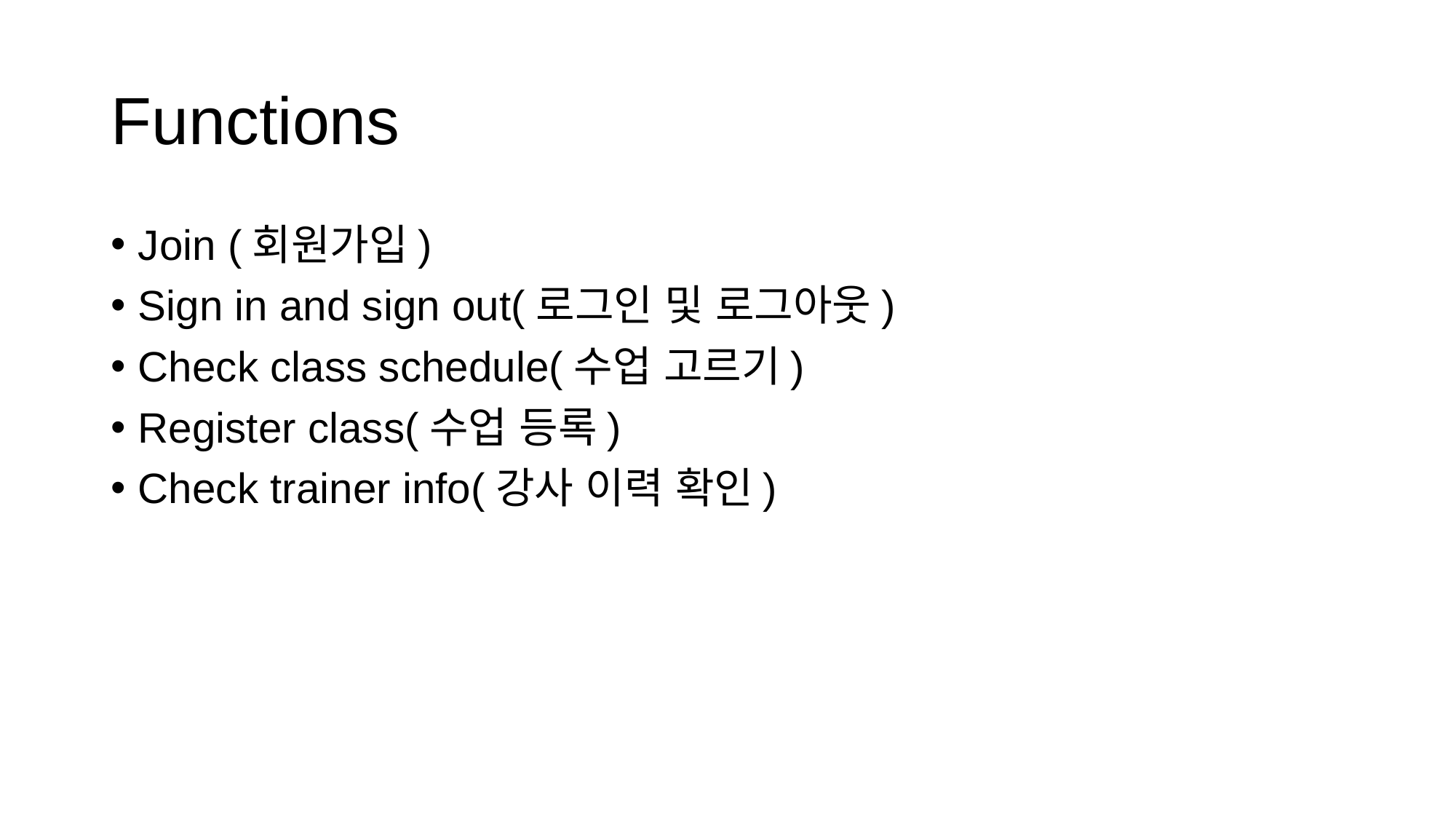

# Functions
Join (회원가입)
Sign in and sign out(로그인 및 로그아웃)
Check class schedule(수업 고르기)
Register class(수업 등록)
Check trainer info(강사 이력 확인)